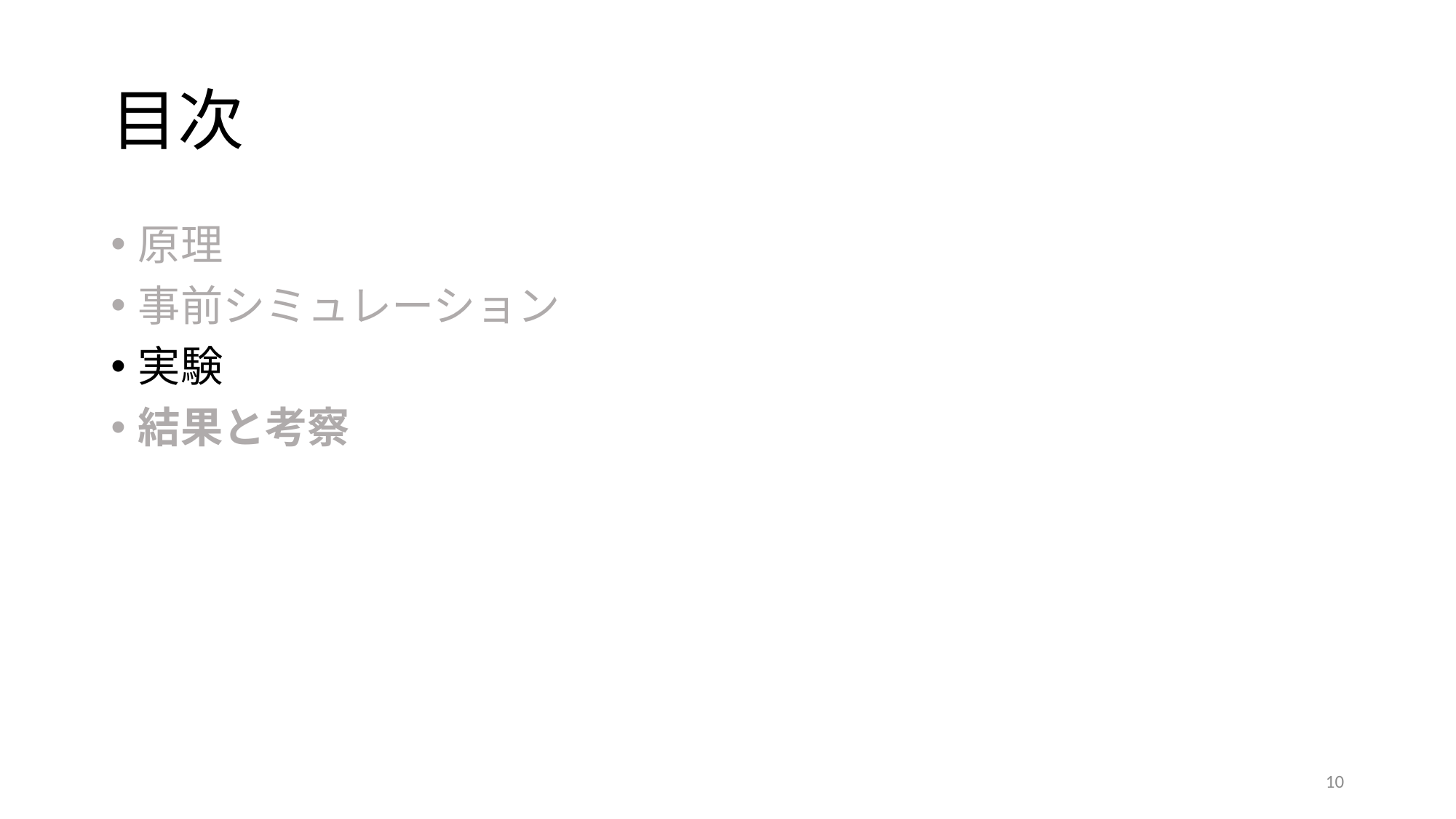

# 目次
原理
事前シミュレーション
実験
結果と考察
10